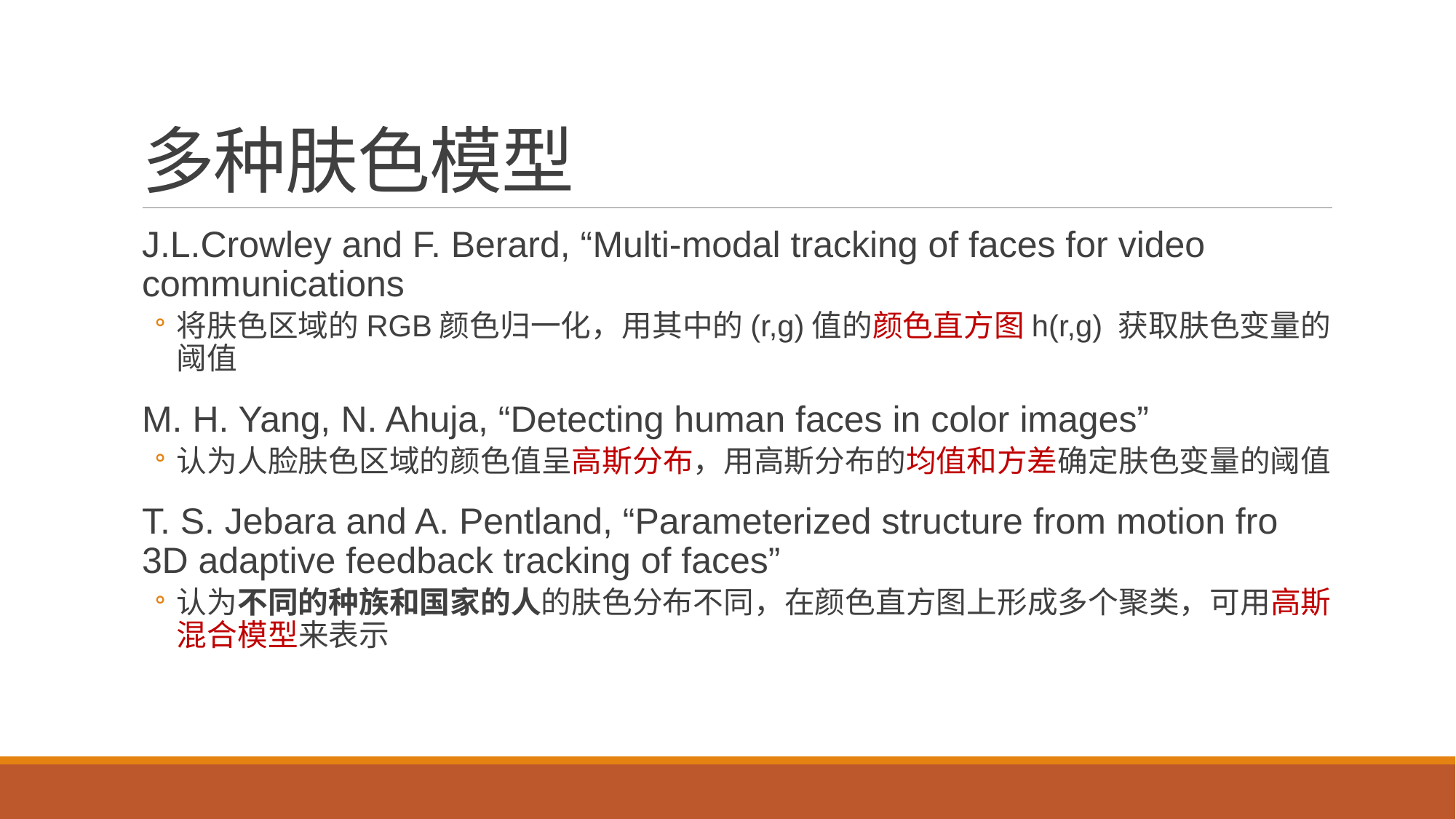

# 多种肤色模型
J.L.Crowley and F. Berard, “Multi-modal tracking of faces for video communications
将肤色区域的RGB颜色归一化，用其中的(r,g)值的颜色直方图h(r,g) 获取肤色变量的阈值
M. H. Yang, N. Ahuja, “Detecting human faces in color images”
认为人脸肤色区域的颜色值呈高斯分布，用高斯分布的均值和方差确定肤色变量的阈值
T. S. Jebara and A. Pentland, “Parameterized structure from motion fro 3D adaptive feedback tracking of faces”
认为不同的种族和国家的人的肤色分布不同，在颜色直方图上形成多个聚类，可用高斯混合模型来表示
5